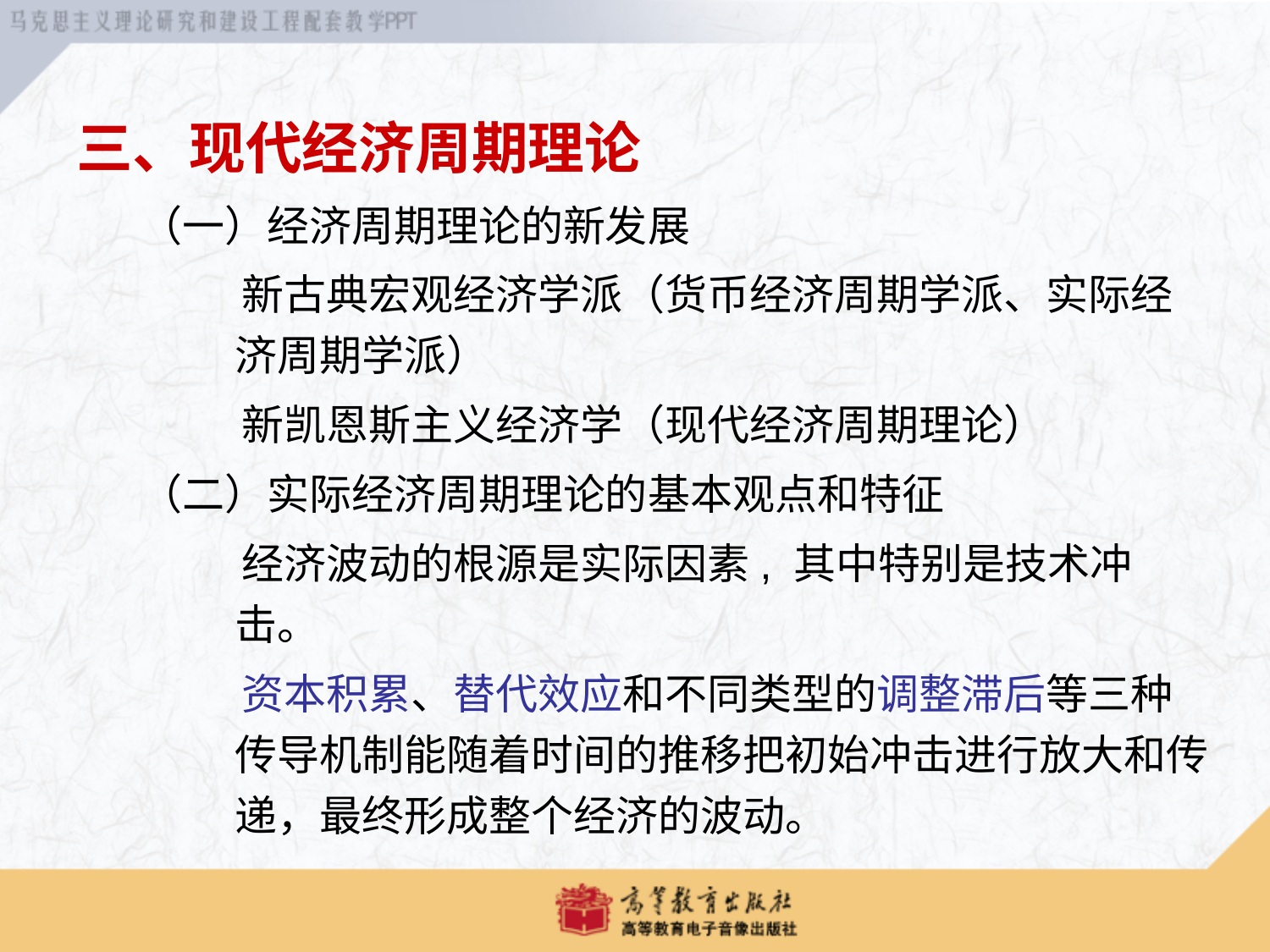

三、现代经济周期理论
（一）经济周期理论的新发展
   新古典宏观经济学派（货币经济周期学派、实际经济周期学派）
   新凯恩斯主义经济学（现代经济周期理论）
（二）实际经济周期理论的基本观点和特征
   经济波动的根源是实际因素, 其中特别是技术冲击。
   资本积累、替代效应和不同类型的调整滞后等三种传导机制能随着时间的推移把初始冲击进行放大和传递，最终形成整个经济的波动。